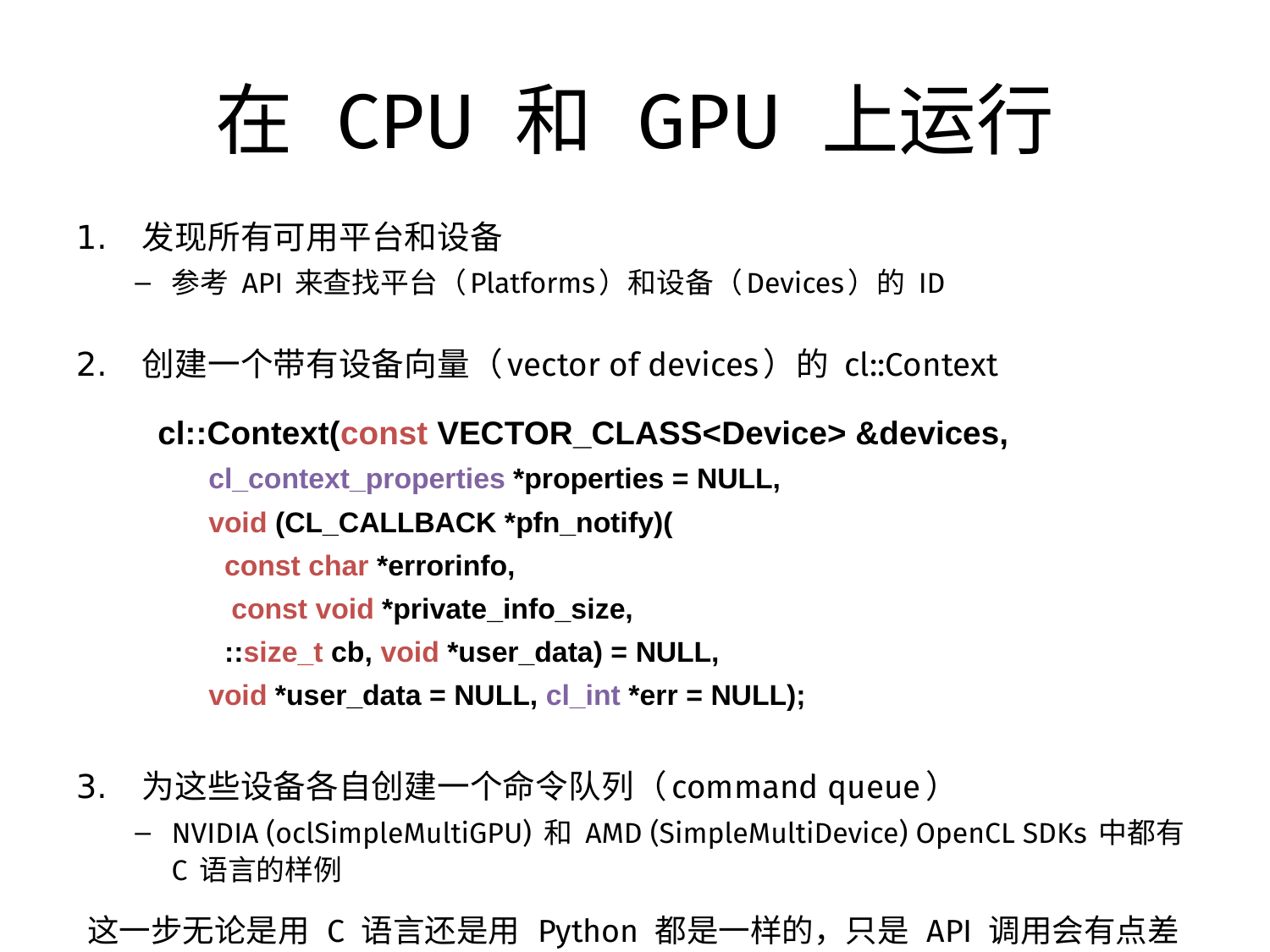

在 CPU 和 GPU 上运行
发现所有可用平台和设备
参考 API 来查找平台（Platforms）和设备（Devices）的 ID

创建一个带有设备向量（vector of devices）的 cl::Context
         cl::Context(const VECTOR_CLASS<Device> &devices,
		cl_context_properties *properties = NULL,
		void (CL_CALLBACK *pfn_notify)(
		  const char *errorinfo,
            const void *private_info_size,
		  ::size_t cb, void *user_data) = NULL,
		void *user_data = NULL, cl_int *err = NULL);

为这些设备各自创建一个命令队列（command queue）
NVIDIA (oclSimpleMultiGPU) 和 AMD (SimpleMultiDevice) OpenCL SDKs 中都有  C 语言的样例

这一步无论是用 C 语言还是用 Python 都是一样的，只是 API 调用会有点差别。